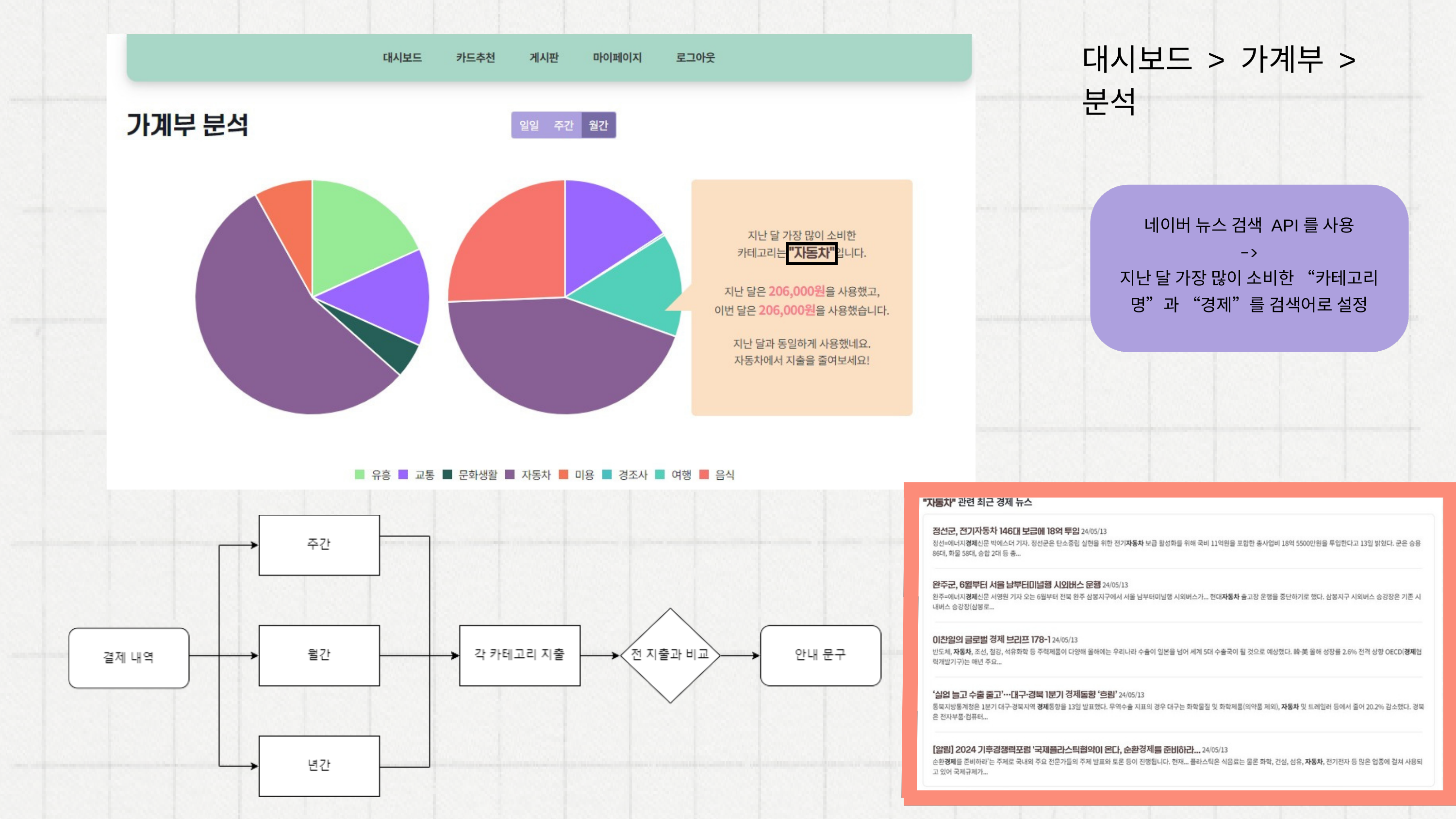

대시보드 > 가계부 > 분석

네이버 뉴스 검색 API를 사용
->
지난 달 가장 많이 소비한 “카테고리명”과 “경제”를 검색어로 설정